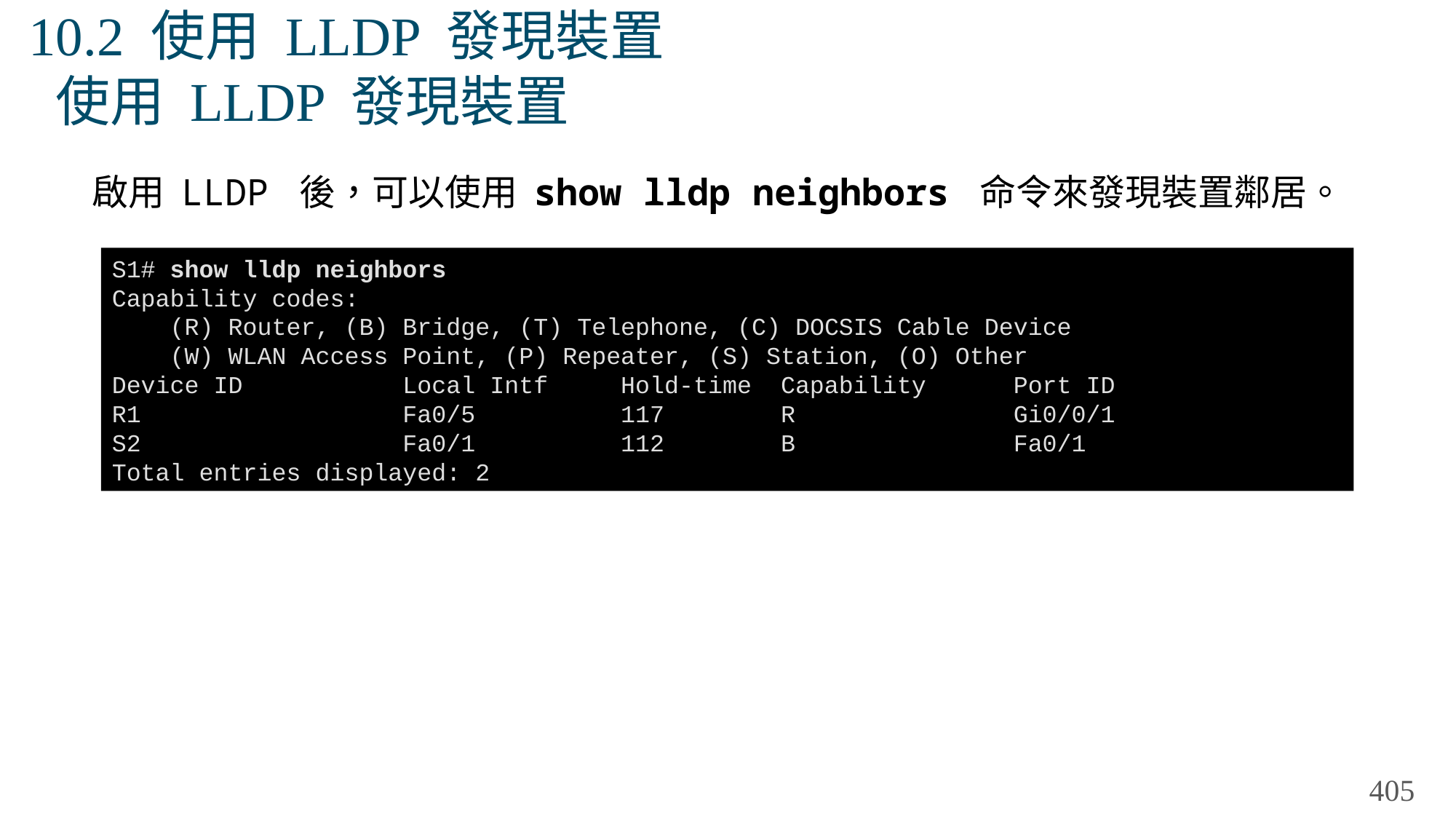

# 10.2 使用 LLDP 發現裝置 使用 LLDP 發現裝置
啟用 LLDP 後，可以使用 show lldp neighbors 命令來發現裝置鄰居。
S1# show lldp neighbors
Capability codes:
    (R) Router, (B) Bridge, (T) Telephone, (C) DOCSIS Cable Device
    (W) WLAN Access Point, (P) Repeater, (S) Station, (O) Other
Device ID           Local Intf     Hold-time  Capability      Port ID
R1                  Fa0/5          117        R               Gi0/0/1
S2                  Fa0/1          112        B               Fa0/1
Total entries displayed: 2
405